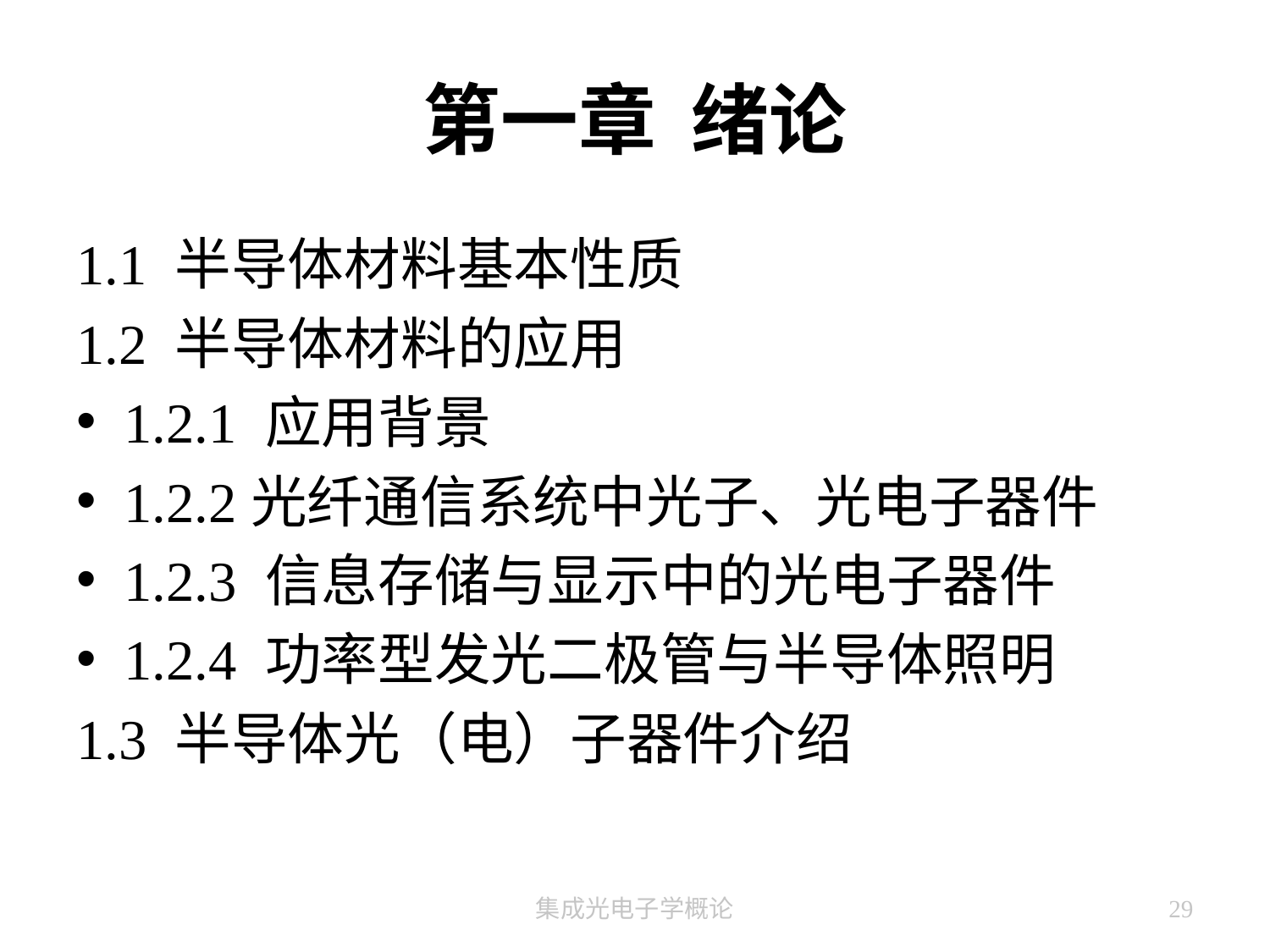

# 第一章  绪论
1.1 半导体材料基本性质
1.2 半导体材料的应用
1.2.1 应用背景
1.2.2光纤通信系统中光子、光电子器件
1.2.3 信息存储与显示中的光电子器件
1.2.4 功率型发光二极管与半导体照明
1.3 半导体光（电）子器件介绍
集成光电子学概论
29